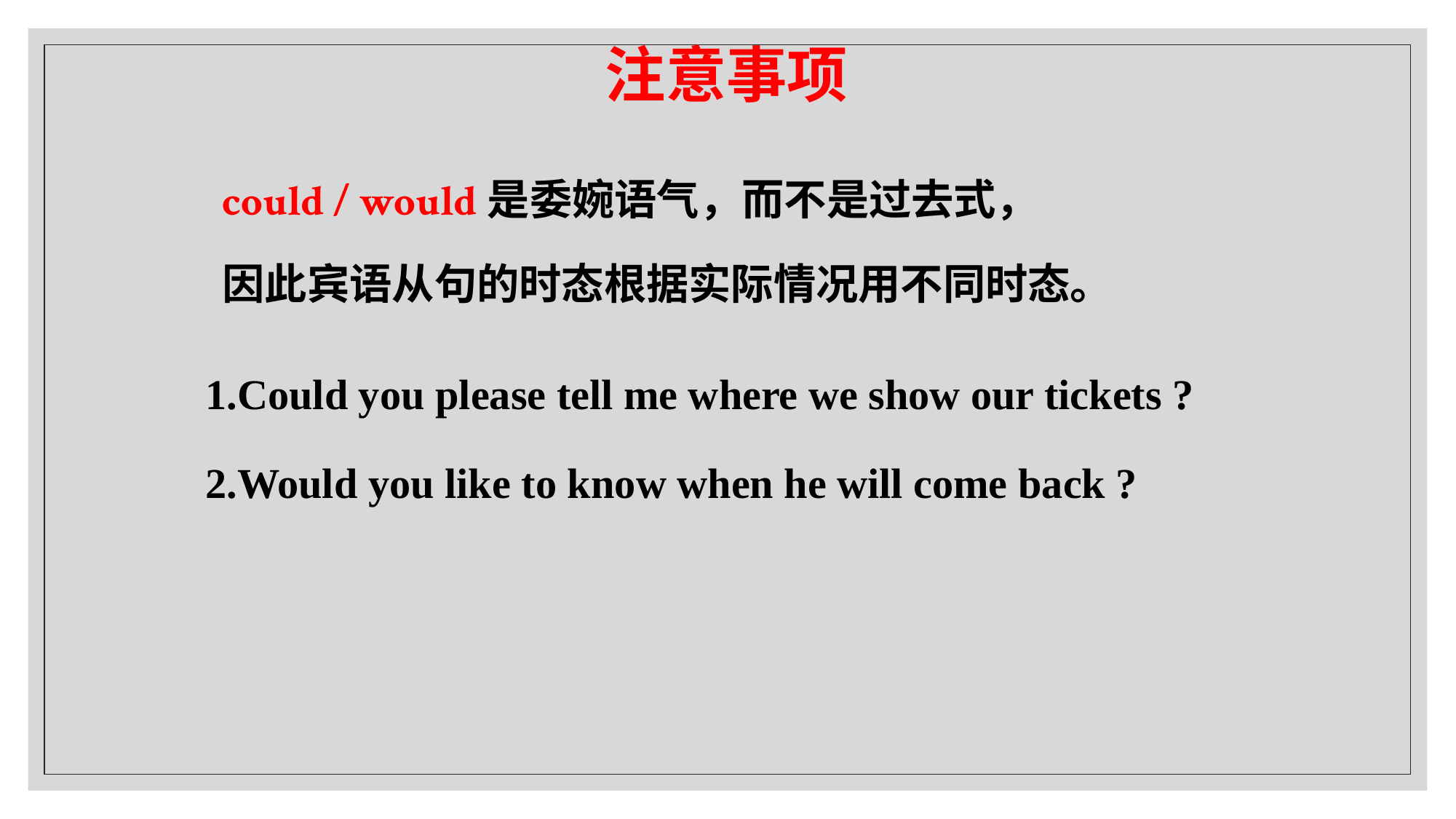

注意事项
could / would是委婉语气，而不是过去式，
因此宾语从句的时态根据实际情况用不同时态。
1.Could you please tell me where we show our tickets ?
2.Would you like to know when he will come back ?